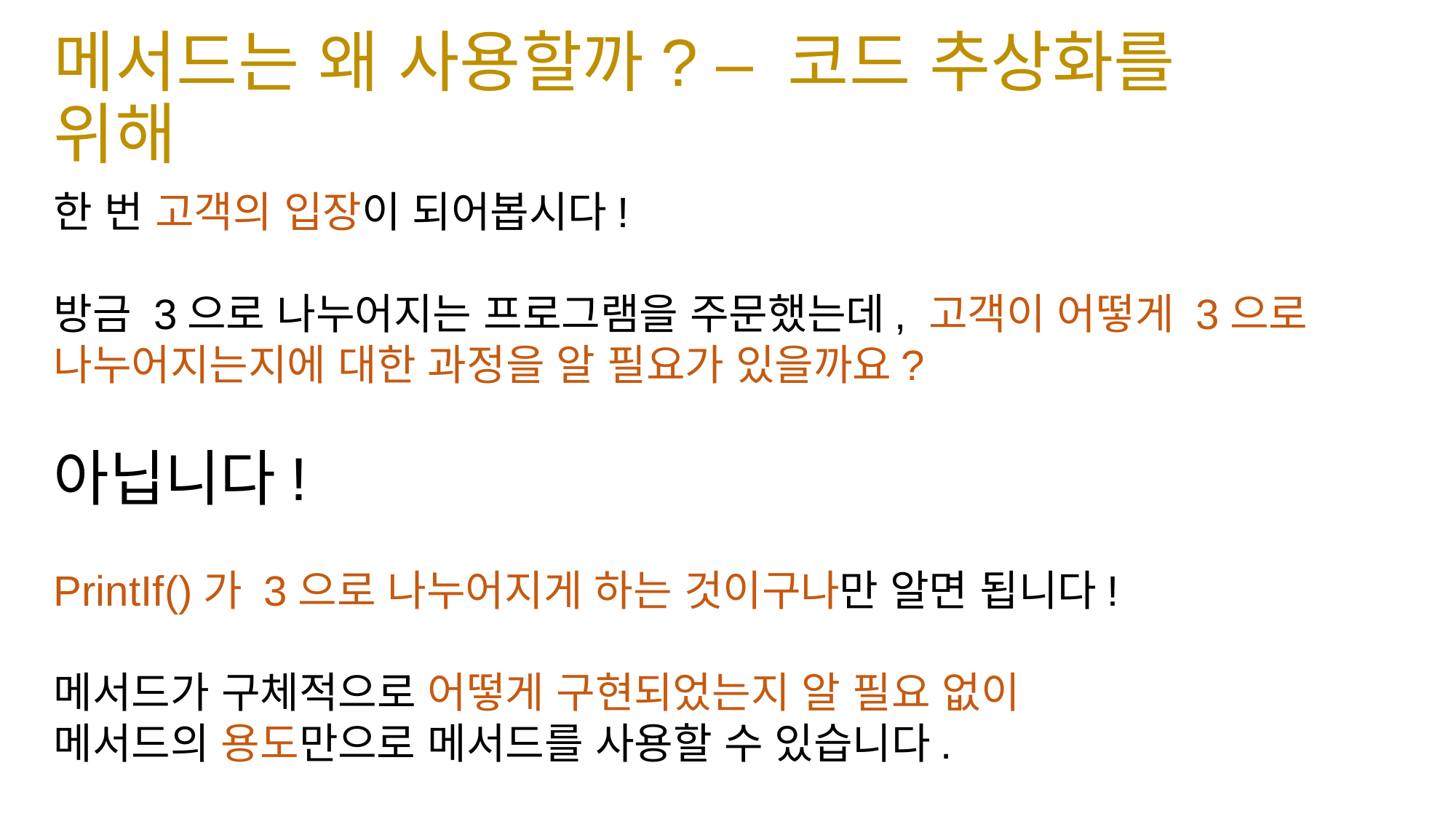

# 메서드는 왜 사용할까? – 코드 추상화를 위해
한 번 고객의 입장이 되어봅시다!

방금 3으로 나누어지는 프로그램을 주문했는데, 고객이 어떻게 3으로
나누어지는지에 대한 과정을 알 필요가 있을까요?

아닙니다!

PrintIf()가 3으로 나누어지게 하는 것이구나만 알면 됩니다!

메서드가 구체적으로 어떻게 구현되었는지 알 필요 없이
메서드의 용도만으로 메서드를 사용할 수 있습니다.